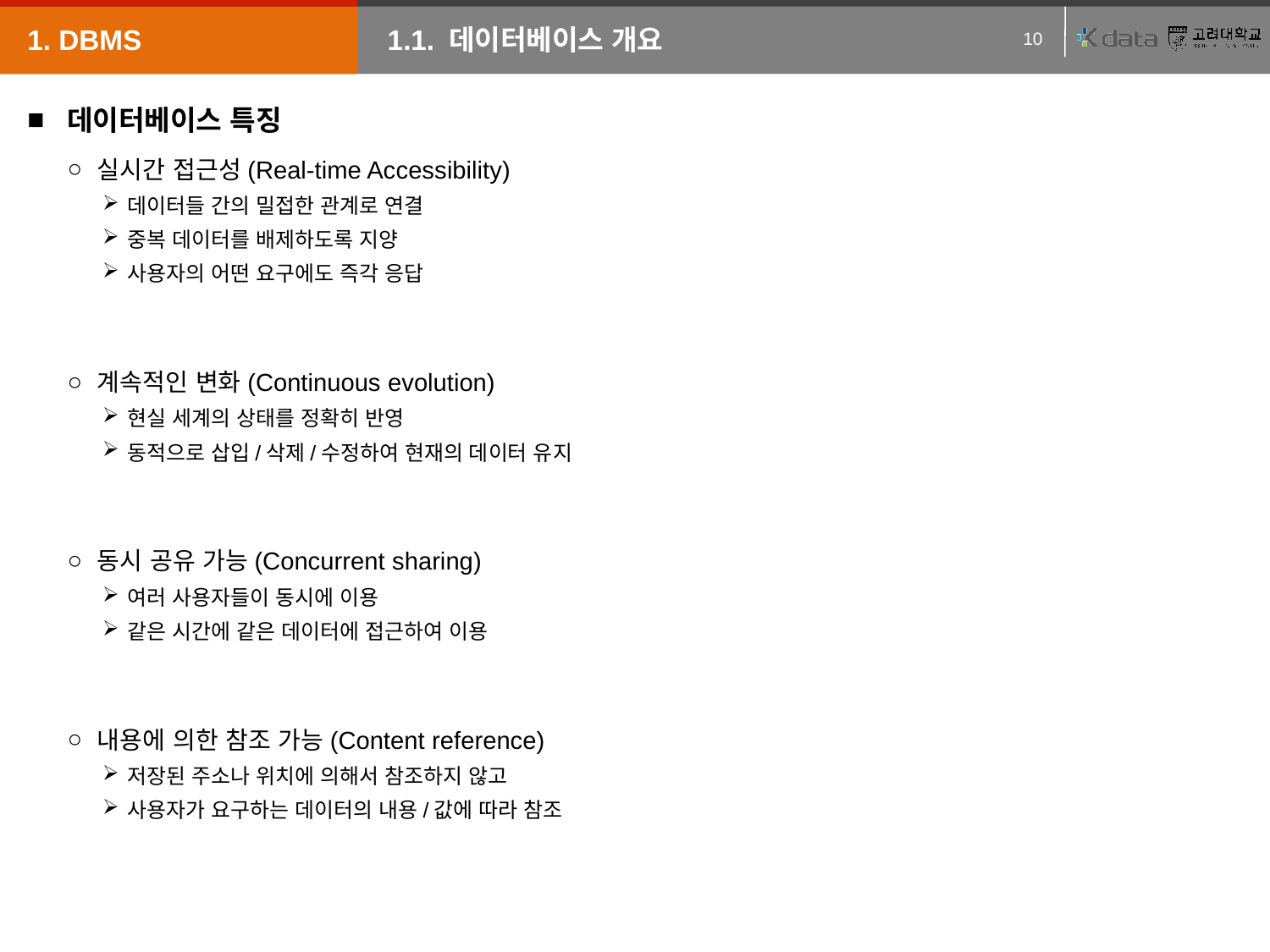

1. DBMS
1.1. 데이터베이스 개요
데이터베이스 특징
실시간 접근성(Real-time Accessibility)
데이터들 간의 밀접한 관계로 연결
중복 데이터를 배제하도록 지양
사용자의 어떤 요구에도 즉각 응답

계속적인 변화(Continuous evolution)
현실 세계의 상태를 정확히 반영
동적으로 삽입/삭제/수정하여 현재의 데이터 유지

동시 공유 가능(Concurrent sharing)
여러 사용자들이 동시에 이용
같은 시간에 같은 데이터에 접근하여 이용

내용에 의한 참조 가능(Content reference)
저장된 주소나 위치에 의해서 참조하지 않고
사용자가 요구하는 데이터의 내용/값에 따라 참조